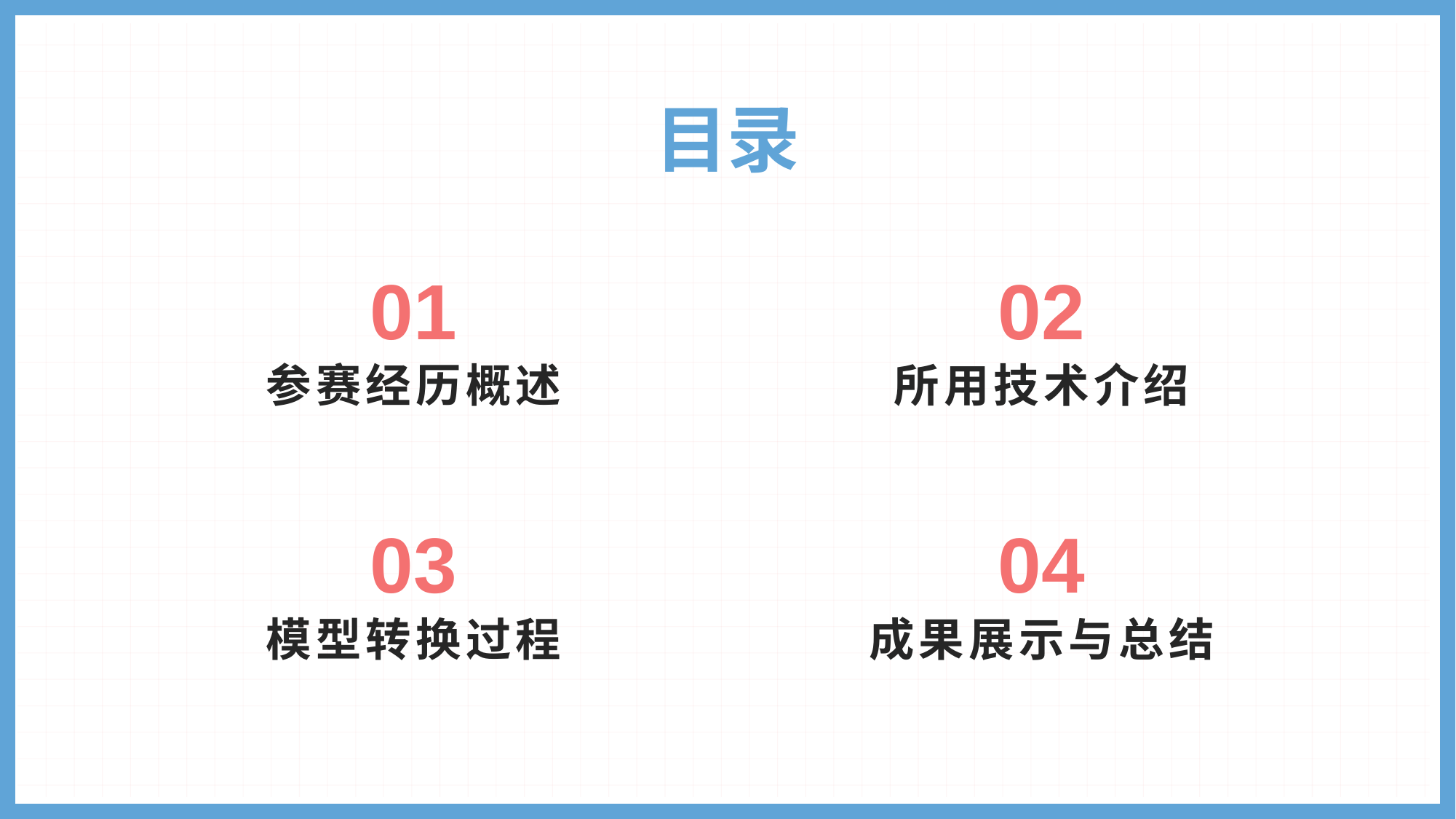

# 目录
01
02
参赛经历概述
所用技术介绍
03
04
模型转换过程
成果展示与总结